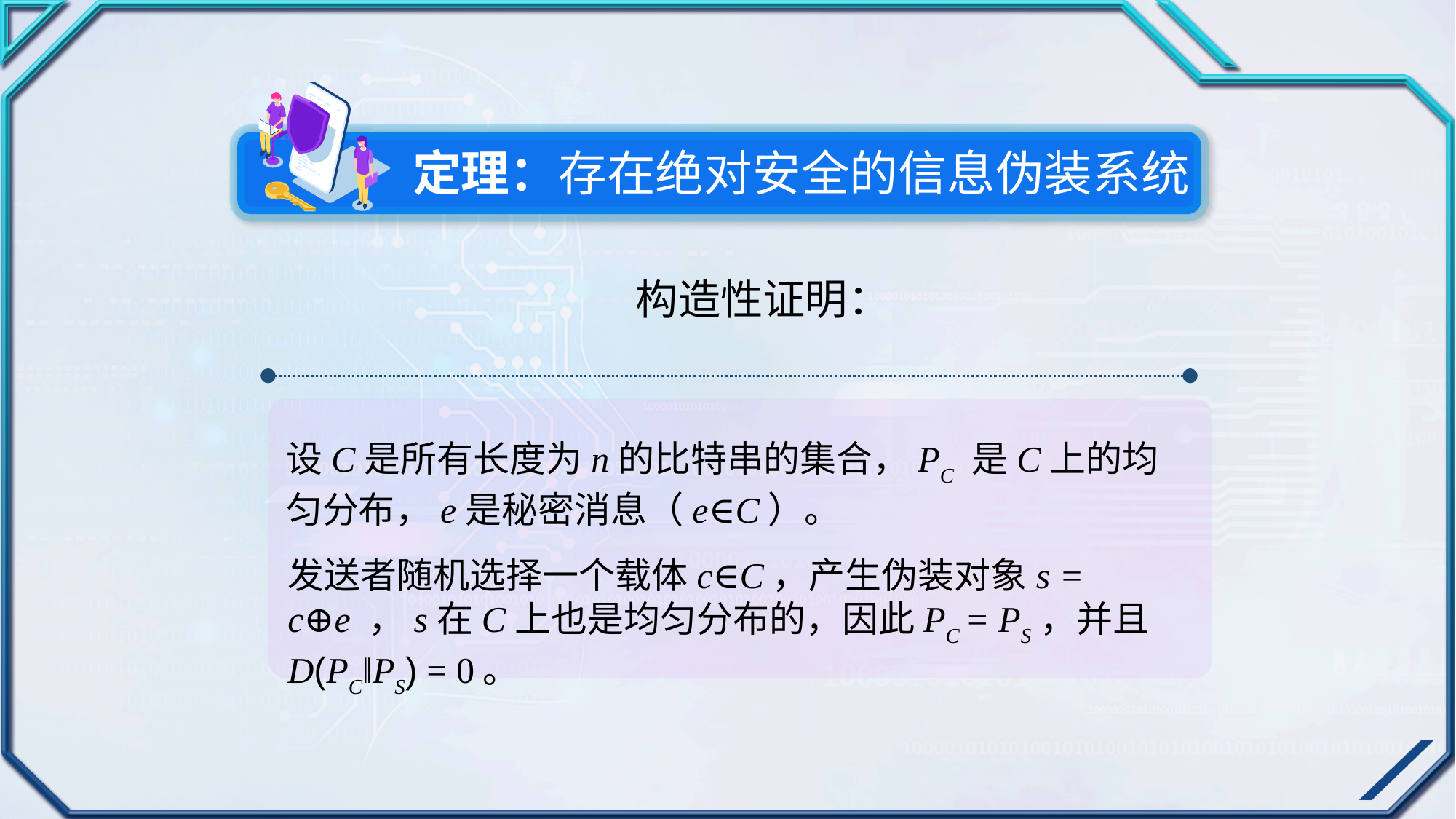

定理：存在绝对安全的信息伪装系统
构造性证明：

设C是所有长度为n的比特串的集合，PC 是C上的均匀分布，e是秘密消息（e∈C）。

发送者随机选择一个载体c∈C，产生伪装对象s = c⊕e ，s在C上也是均匀分布的，因此PC = PS，并且D(PC‖PS) = 0。